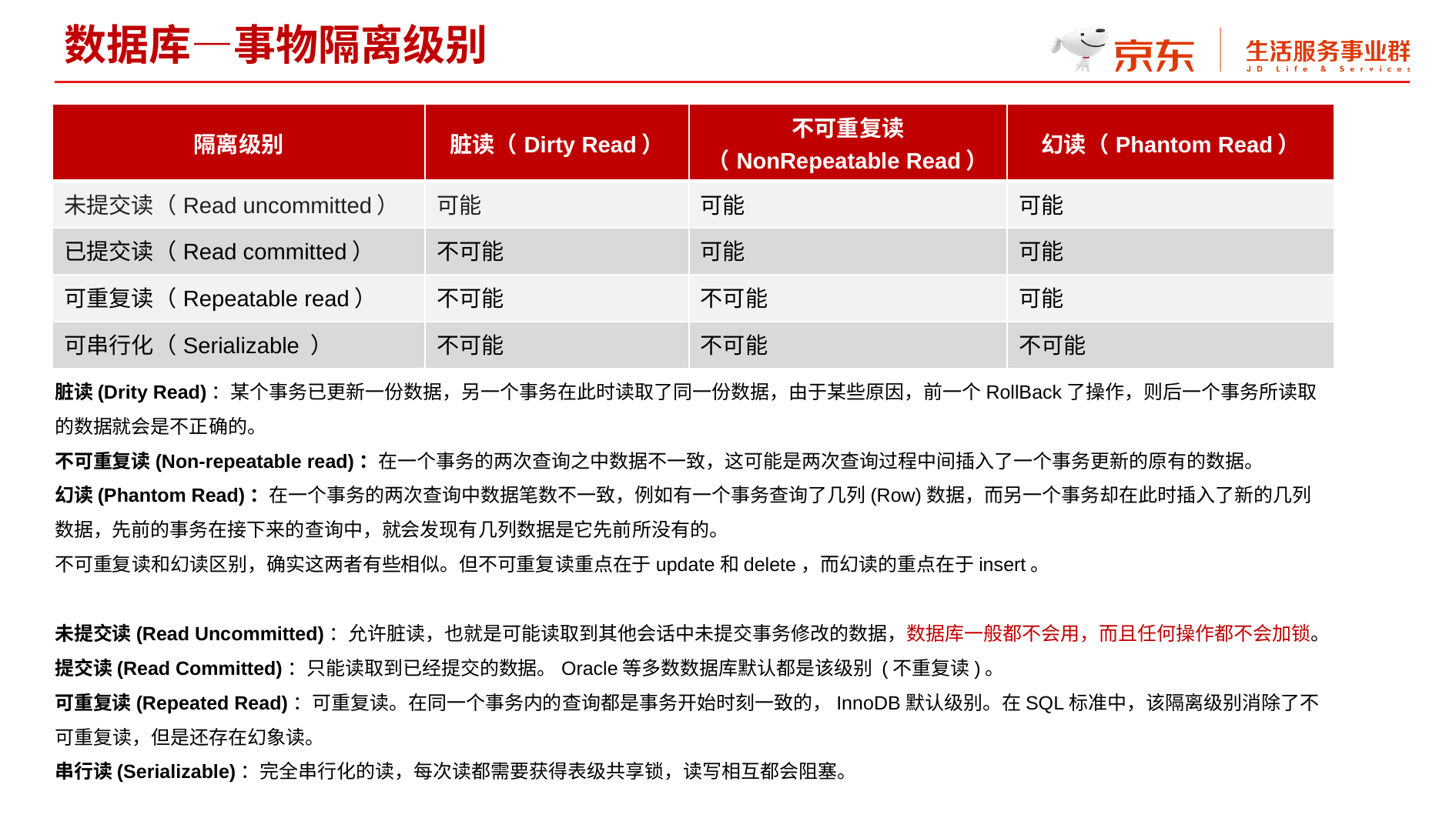

数据库—事物隔离级别
| 隔离级别 | 脏读（Dirty Read） | 不可重复读 （NonRepeatable Read） | 幻读（Phantom Read） |
| --- | --- | --- | --- |
| 未提交读（Read uncommitted） | 可能 | 可能 | 可能 |
| 已提交读（Read committed） | 不可能 | 可能 | 可能 |
| 可重复读（Repeatable read） | 不可能 | 不可能 | 可能 |
| 可串行化（Serializable ） | 不可能 | 不可能 | 不可能 |
脏读(Drity Read)：某个事务已更新一份数据，另一个事务在此时读取了同一份数据，由于某些原因，前一个RollBack了操作，则后一个事务所读取的数据就会是不正确的。
不可重复读(Non-repeatable read)：在一个事务的两次查询之中数据不一致，这可能是两次查询过程中间插入了一个事务更新的原有的数据。
幻读(Phantom Read)：在一个事务的两次查询中数据笔数不一致，例如有一个事务查询了几列(Row)数据，而另一个事务却在此时插入了新的几列数据，先前的事务在接下来的查询中，就会发现有几列数据是它先前所没有的。
不可重复读和幻读区别，确实这两者有些相似。但不可重复读重点在于update和delete，而幻读的重点在于insert。

未提交读(Read Uncommitted)：允许脏读，也就是可能读取到其他会话中未提交事务修改的数据，数据库一般都不会用，而且任何操作都不会加锁。
提交读(Read Committed)：只能读取到已经提交的数据。Oracle等多数数据库默认都是该级别 (不重复读)。
可重复读(Repeated Read)：可重复读。在同一个事务内的查询都是事务开始时刻一致的，InnoDB默认级别。在SQL标准中，该隔离级别消除了不可重复读，但是还存在幻象读。
串行读(Serializable)：完全串行化的读，每次读都需要获得表级共享锁，读写相互都会阻塞。